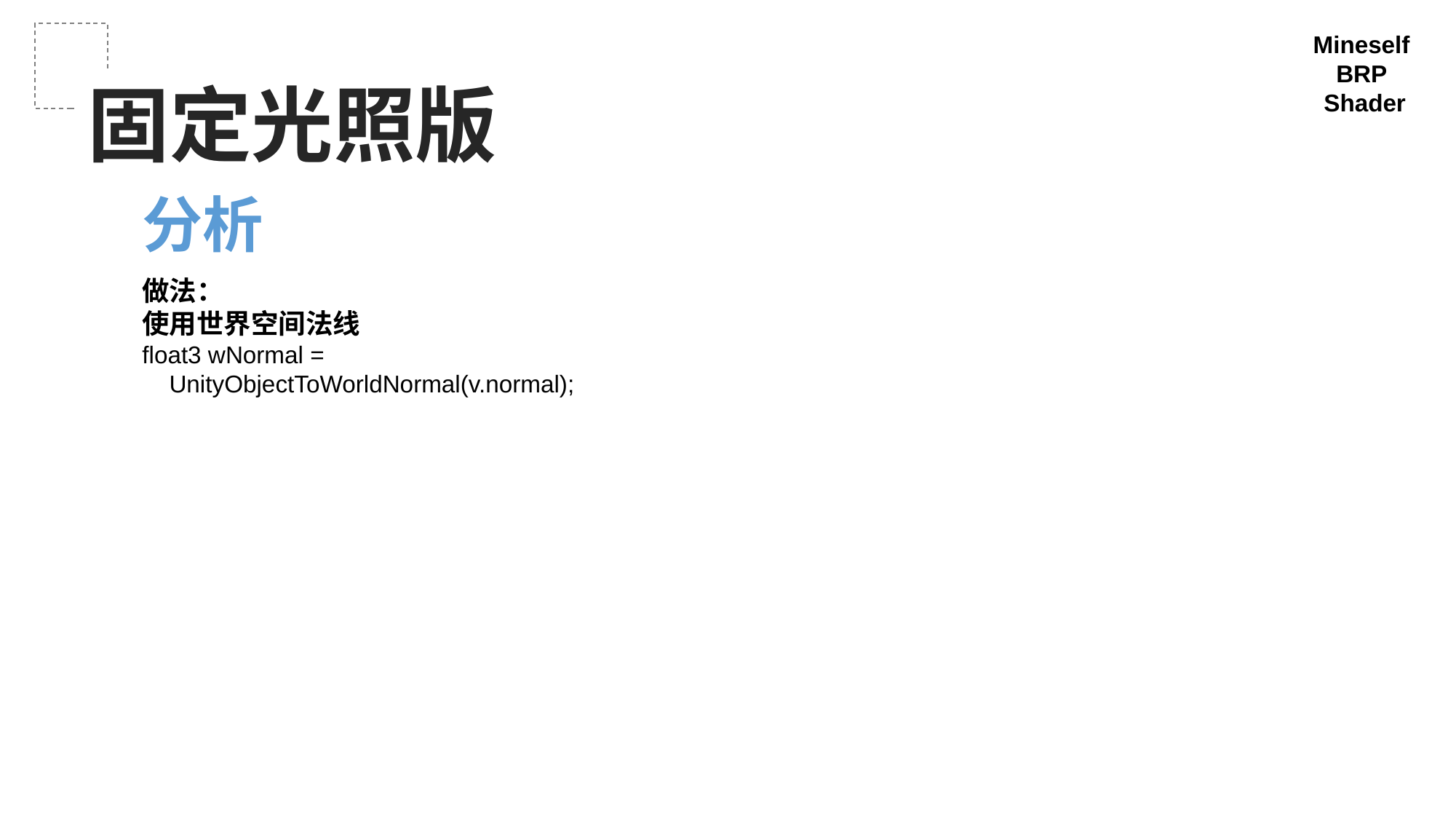

Mineself
BRP
Shader

固定光照版
分析
做法：
使用世界空间法线
float3 wNormal =
    UnityObjectToWorldNormal(v.normal);